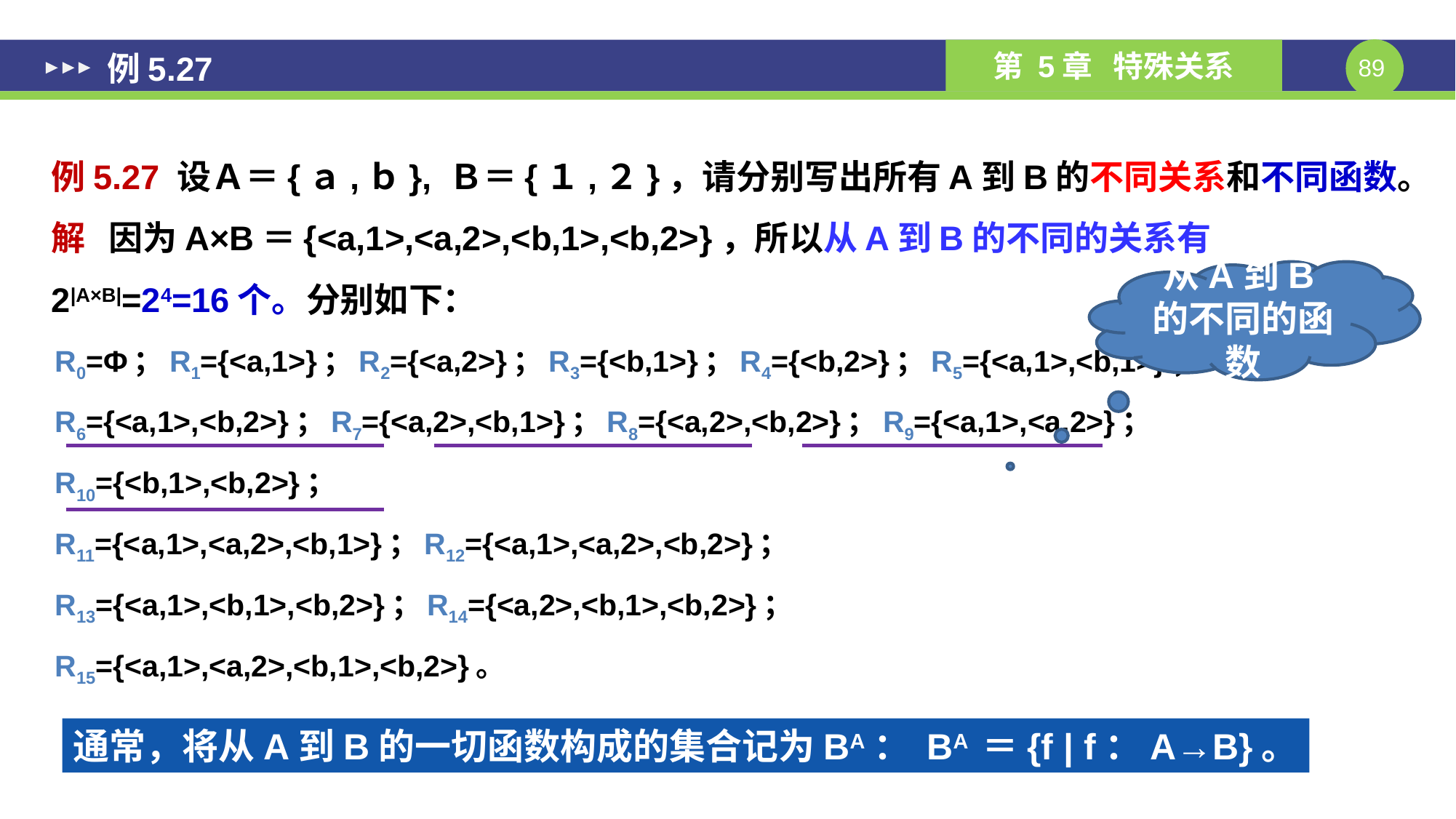

# 例5.27
例5.27 设Ａ＝{ａ,ｂ}, Ｂ＝{１,２}，请分别写出所有A到B的不同关系和不同函数。
解   因为A×B＝{<a,1>,<a,2>,<b,1>,<b,2>}，所以从A到B的不同的关系有
2|A×B|=24=16个。分别如下：
从A到B的不同的函数
R0=Φ；R1={<a,1>}；R2={<a,2>}；R3={<b,1>}；R4={<b,2>}；R5={<a,1>,<b,1>}；R6={<a,1>,<b,2>}；R7={<a,2>,<b,1>}；R8={<a,2>,<b,2>}；R9={<a,1>,<a,2>}；R10={<b,1>,<b,2>}；
R11={<a,1>,<a,2>,<b,1>}；R12={<a,1>,<a,2>,<b,2>}；
R13={<a,1>,<b,1>,<b,2>}；R14={<a,2>,<b,1>,<b,2>}；
R15={<a,1>,<a,2>,<b,1>,<b,2>}。
通常，将从A到B的一切函数构成的集合记为BA： BA ＝{f | f：A→B}。